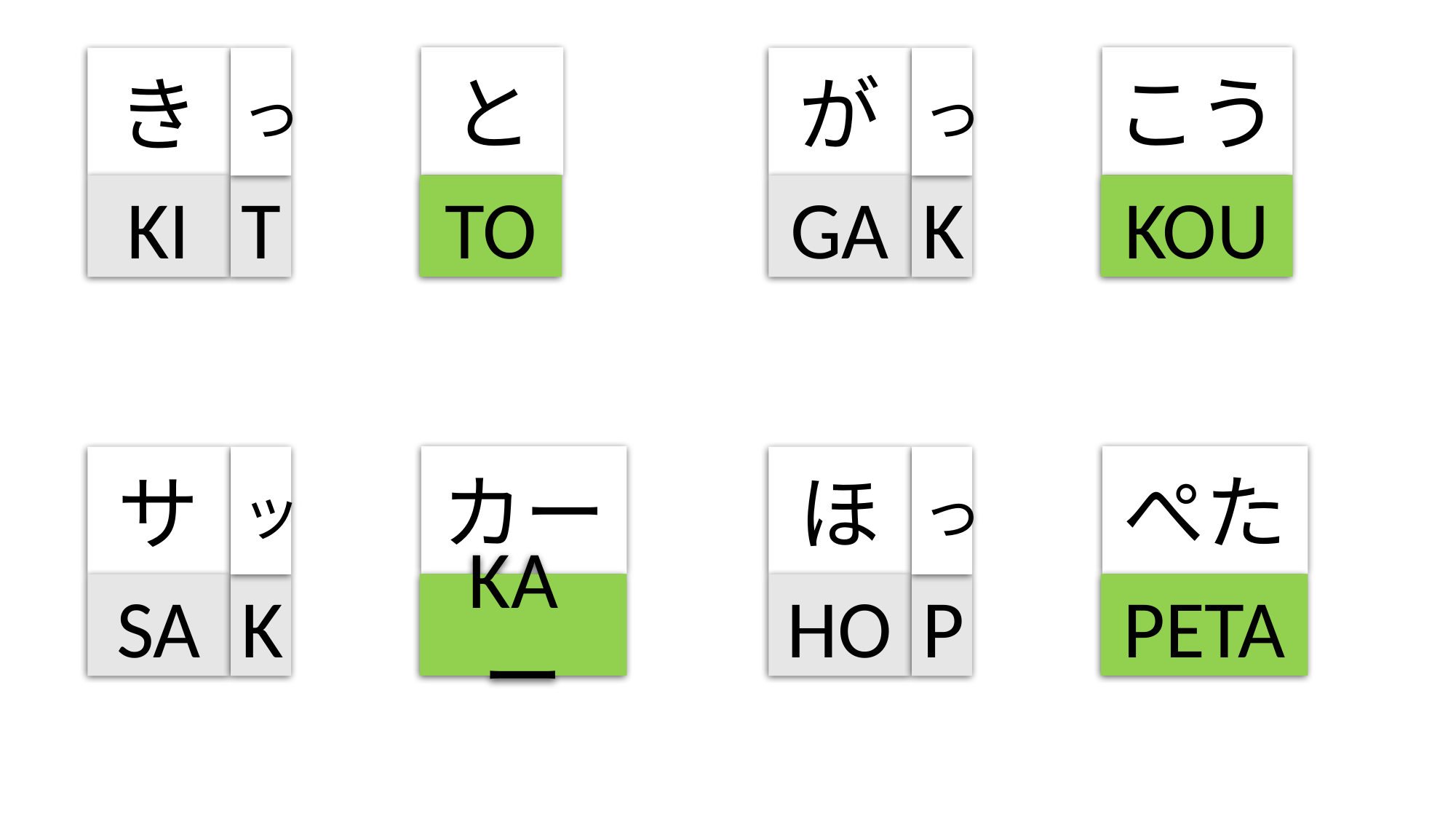

と
こう
き
っ
が
っ
TO
KOU
KI
T
GA
K
カー
ぺた
サ
ッ
ほ
っ
KAー
PETA
SA
K
HO
P